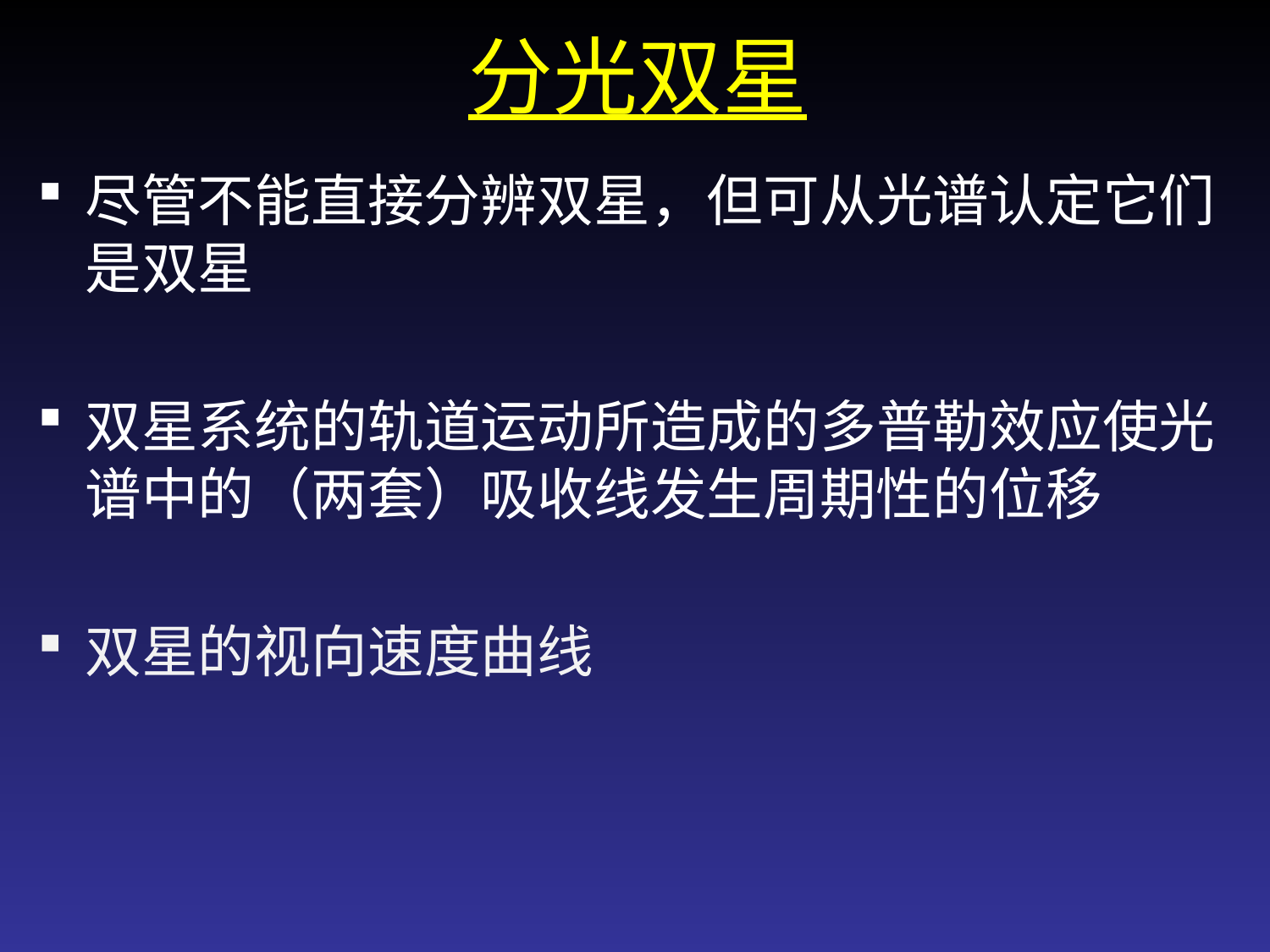

# 分光双星
尽管不能直接分辨双星，但可从光谱认定它们是双星

双星系统的轨道运动所造成的多普勒效应使光谱中的（两套）吸收线发生周期性的位移

双星的视向速度曲线